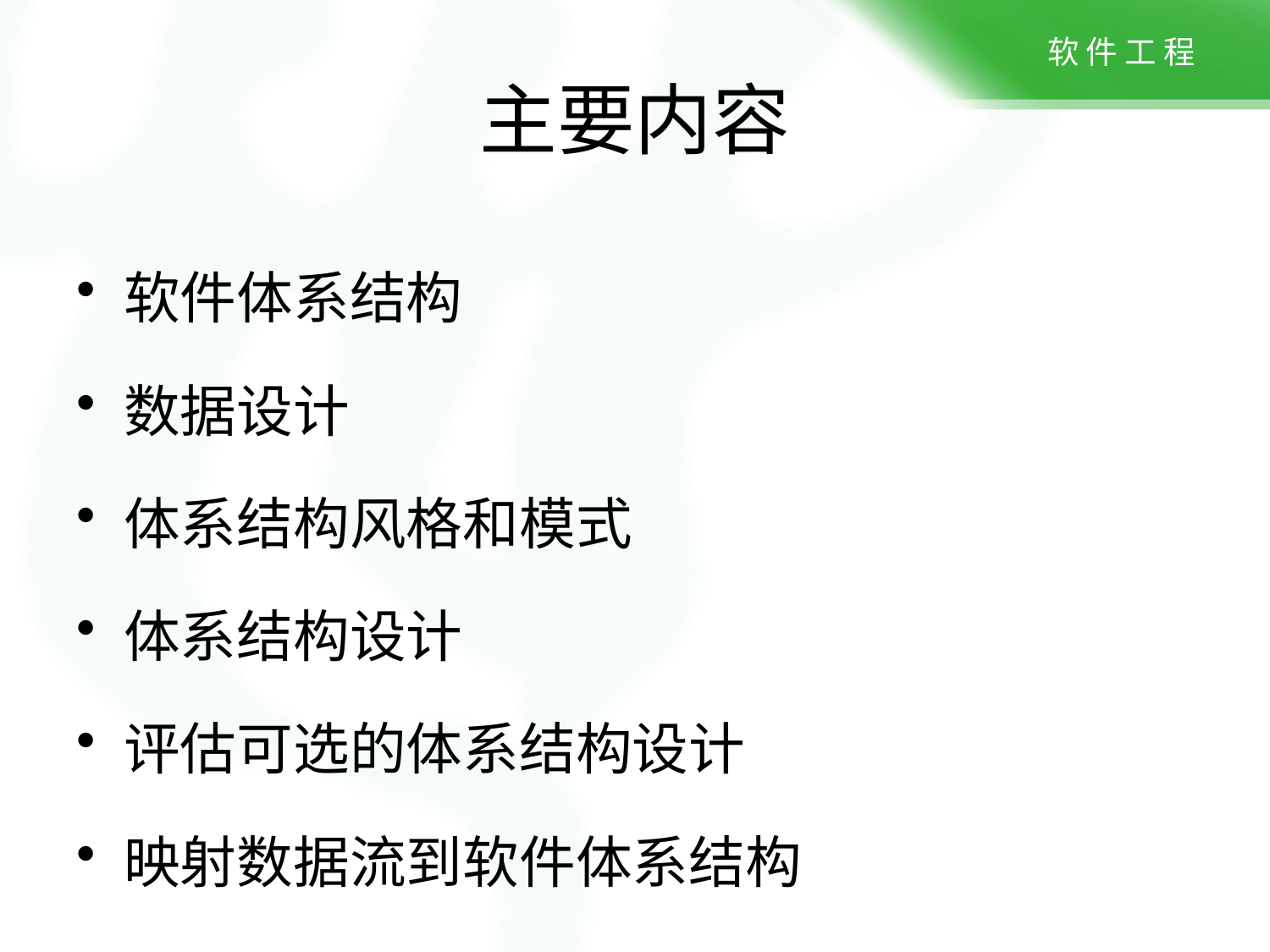

主要内容
软件体系结构
数据设计
体系结构风格和模式
体系结构设计
评估可选的体系结构设计
映射数据流到软件体系结构